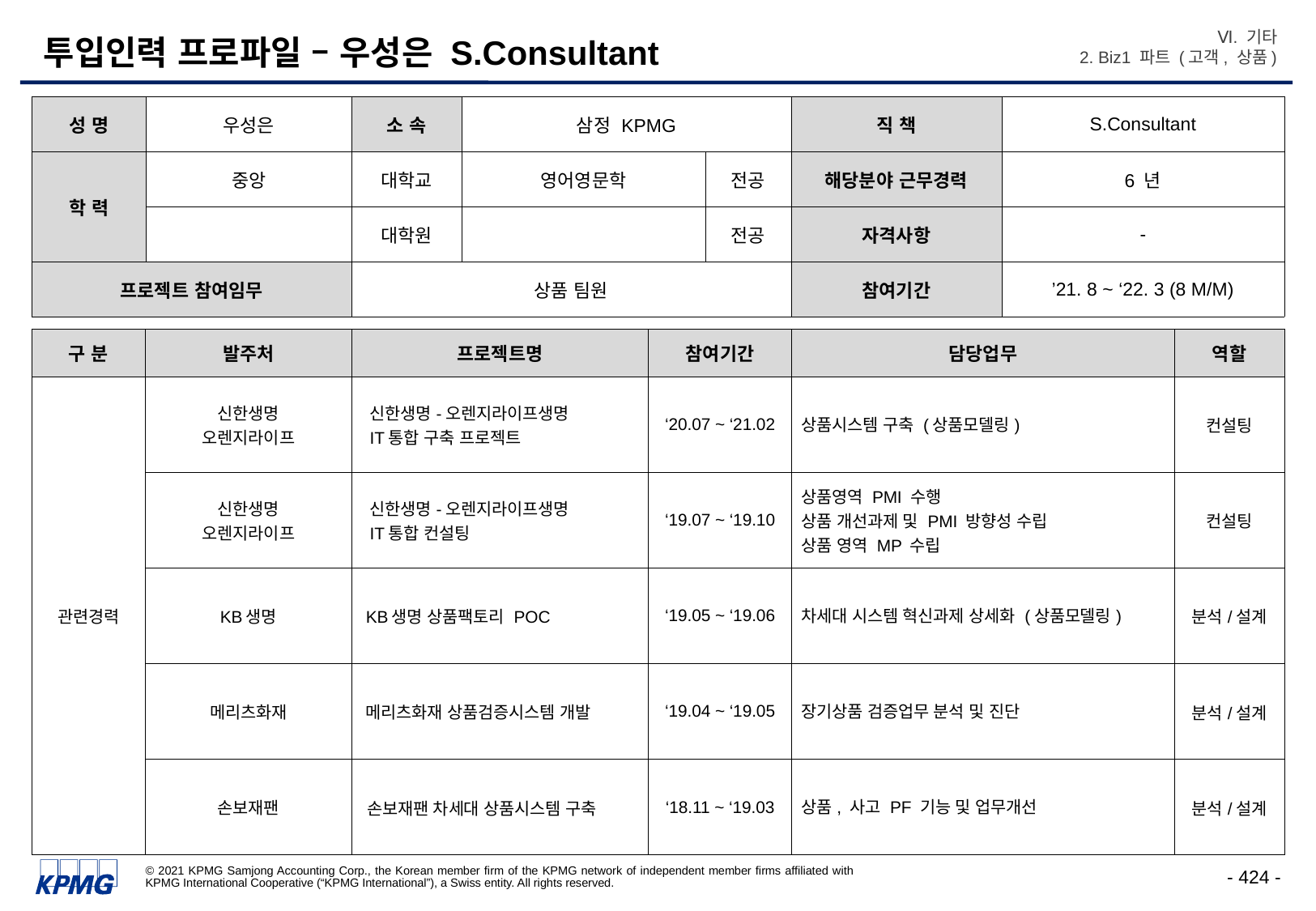

Ⅵ. 기타
2. Biz1 파트 (고객, 상품)
# 투입인력 프로파일 – 우성은 S.Consultant
| 성 명 | 우성은 | 소 속 | 삼정 KPMG |  | 직 책 | S.Consultant |
| --- | --- | --- | --- | --- | --- | --- |
| 학 력 | 중앙 | 대학교 | 영어영문학 | 전공 | 해당분야 근무경력 | 6 년 |
|  |  | 대학원 |  | 전공 | 자격사항 | - |
| 프로젝트 참여임무 |  | 상품 팀원 |  |  | 참여기간 | ’21. 8 ~ ‘22. 3 (8 M/M) |
| 구 분 | 발주처 | 프로젝트명 | 참여기간 | 담당업무 | 역할 |
| --- | --- | --- | --- | --- | --- |
| 관련경력 | 신한생명 오렌지라이프 | 신한생명-오렌지라이프생명 IT통합 구축 프로젝트 | ‘20.07 ~ ‘21.02 | 상품시스템 구축 (상품모델링) | 컨설팅 |
|  | 신한생명 오렌지라이프 | 신한생명-오렌지라이프생명 IT통합 컨설팅 | ‘19.07 ~ ‘19.10 | 상품영역 PMI 수행 상품 개선과제 및 PMI 방향성 수립 상품 영역 MP 수립 | 컨설팅 |
|  | KB생명 | KB생명 상품팩토리 POC | ‘19.05 ~ ‘19.06 | 차세대 시스템 혁신과제 상세화 (상품모델링) | 분석/설계 |
|  | 메리츠화재 | 메리츠화재 상품검증시스템 개발 | ‘19.04 ~ ‘19.05 | 장기상품 검증업무 분석 및 진단 | 분석/설계 |
|  | 손보재팬 | 손보재팬 차세대 상품시스템 구축 | ‘18.11 ~ ‘19.03 | 상품, 사고 PF 기능 및 업무개선 | 분석/설계 |